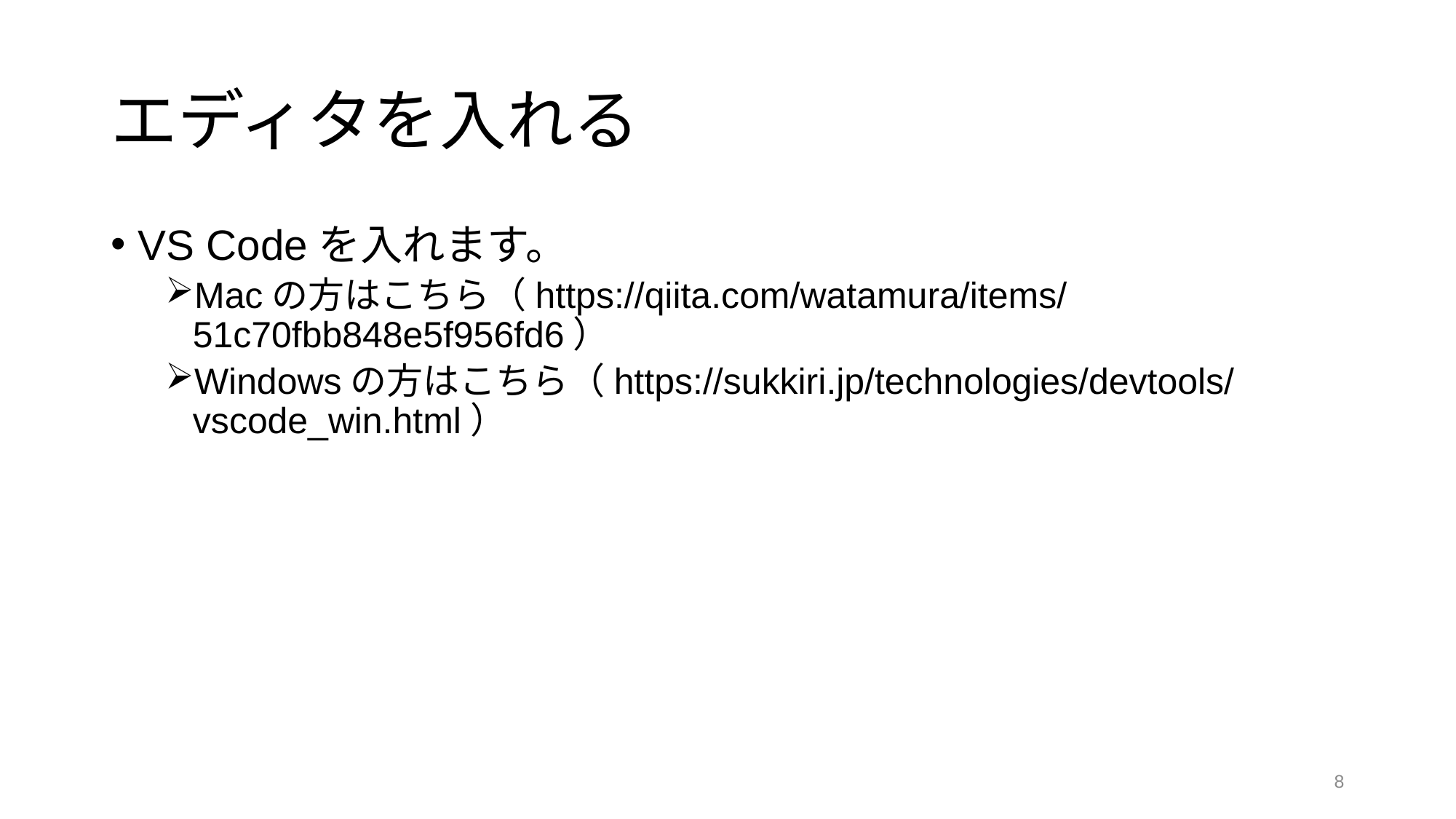

# エディタを入れる
VS Codeを入れます。
Macの方はこちら（https://qiita.com/watamura/items/51c70fbb848e5f956fd6）
Windowsの方はこちら（https://sukkiri.jp/technologies/devtools/vscode_win.html）
8